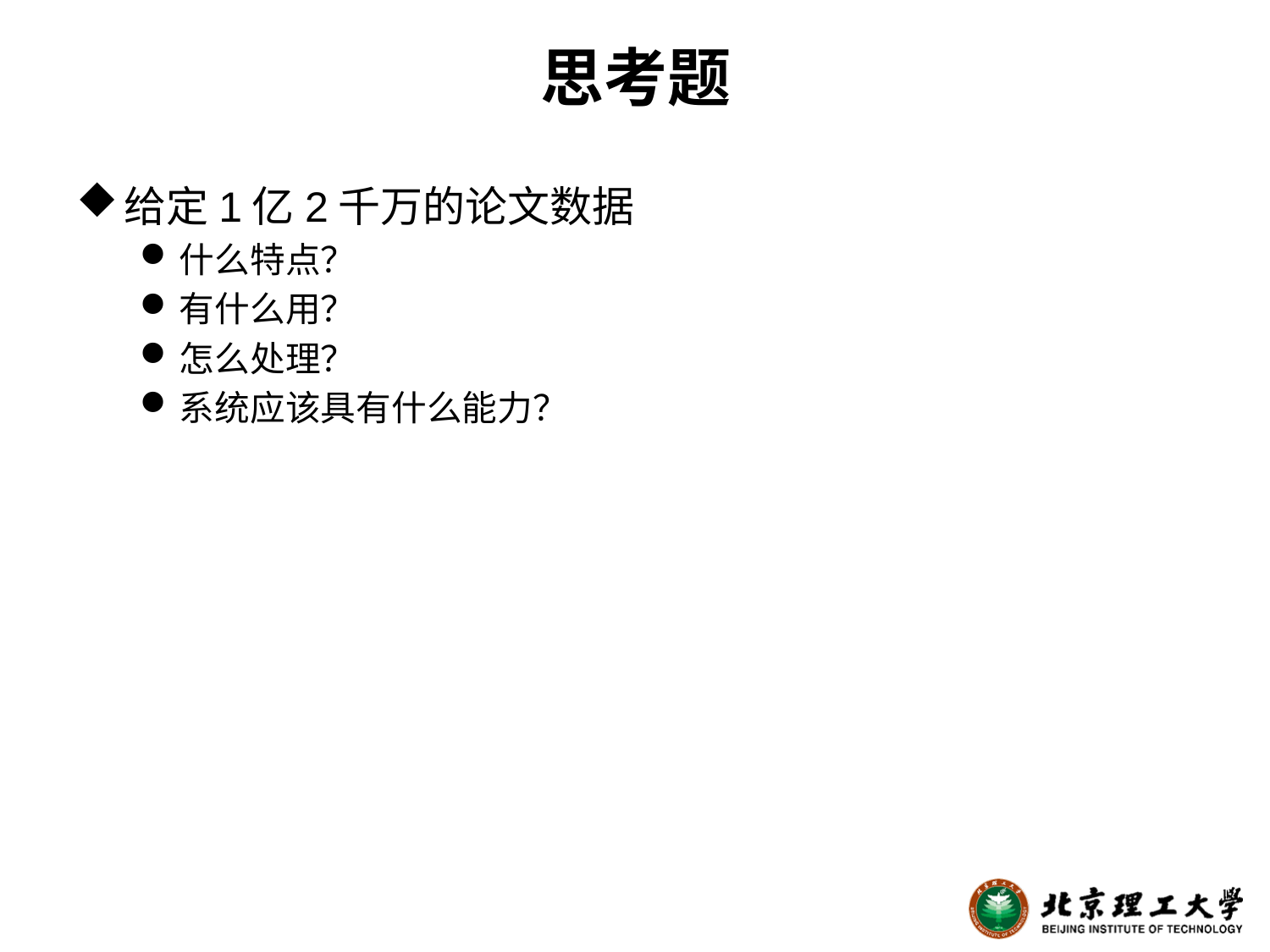

# 思考题
给定1亿2千万的论文数据
什么特点？
有什么用？
怎么处理？
系统应该具有什么能力？